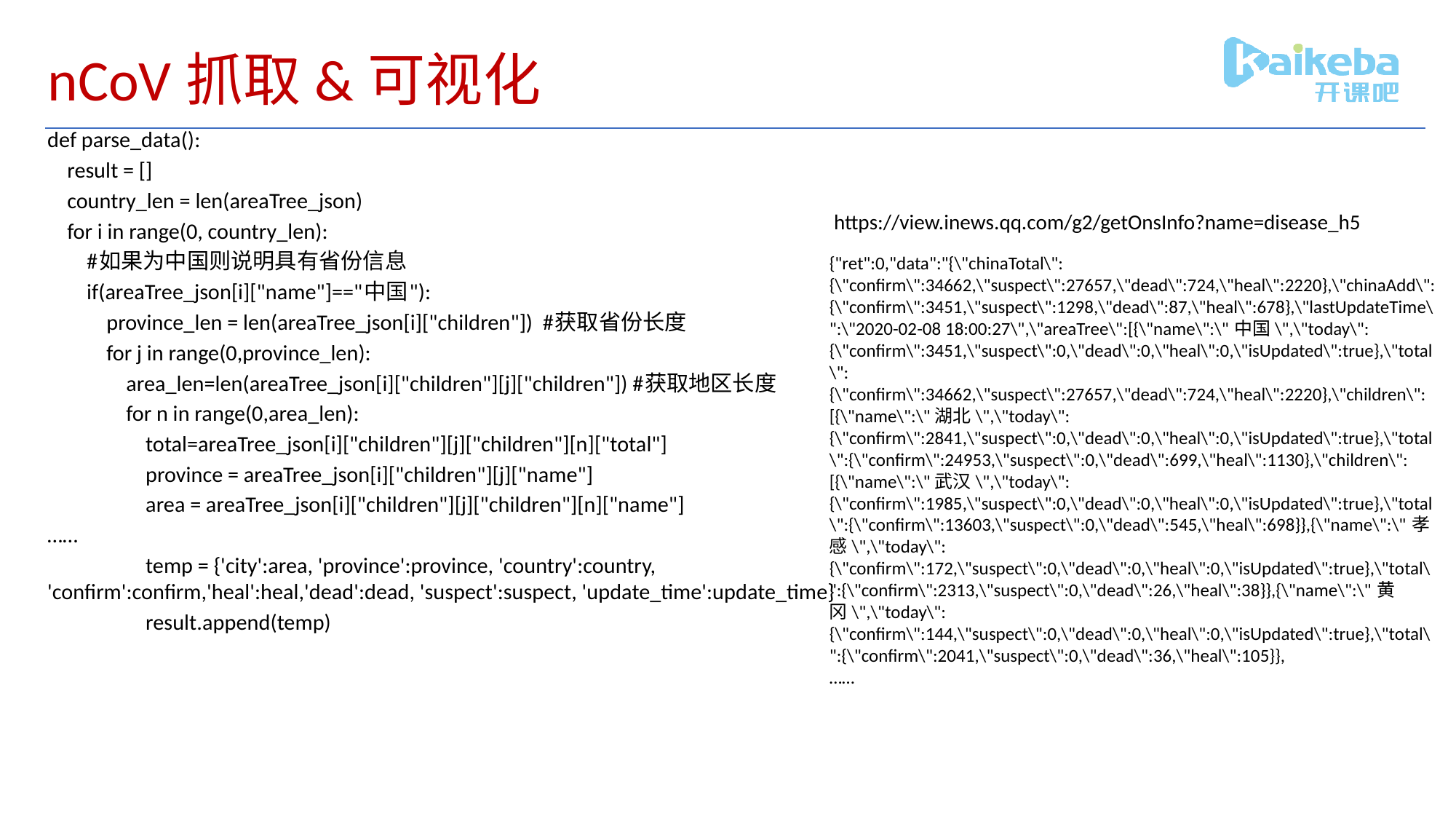

# nCoV抓取&可视化
def parse_data():
    result = []
    country_len = len(areaTree_json)
    for i in range(0, country_len):
        #如果为中国则说明具有省份信息
        if(areaTree_json[i]["name"]=="中国"):
            province_len = len(areaTree_json[i]["children"])  #获取省份长度
            for j in range(0,province_len):
                area_len=len(areaTree_json[i]["children"][j]["children"]) #获取地区长度
                for n in range(0,area_len):
                    total=areaTree_json[i]["children"][j]["children"][n]["total"]
                    province = areaTree_json[i]["children"][j]["name"]
                    area = areaTree_json[i]["children"][j]["children"][n]["name"]
……
                    temp = {'city':area, 'province':province, 'country':country,                    'confirm':confirm,'heal':heal,'dead':dead, 'suspect':suspect, 'update_time':update_time}
                    result.append(temp)
https://view.inews.qq.com/g2/getOnsInfo?name=disease_h5
{"ret":0,"data":"{\"chinaTotal\":{\"confirm\":34662,\"suspect\":27657,\"dead\":724,\"heal\":2220},\"chinaAdd\":{\"confirm\":3451,\"suspect\":1298,\"dead\":87,\"heal\":678},\"lastUpdateTime\":\"2020-02-08 18:00:27\",\"areaTree\":[{\"name\":\"中国\",\"today\":{\"confirm\":3451,\"suspect\":0,\"dead\":0,\"heal\":0,\"isUpdated\":true},\"total\":{\"confirm\":34662,\"suspect\":27657,\"dead\":724,\"heal\":2220},\"children\":[{\"name\":\"湖北\",\"today\":{\"confirm\":2841,\"suspect\":0,\"dead\":0,\"heal\":0,\"isUpdated\":true},\"total\":{\"confirm\":24953,\"suspect\":0,\"dead\":699,\"heal\":1130},\"children\":[{\"name\":\"武汉\",\"today\":{\"confirm\":1985,\"suspect\":0,\"dead\":0,\"heal\":0,\"isUpdated\":true},\"total\":{\"confirm\":13603,\"suspect\":0,\"dead\":545,\"heal\":698}},{\"name\":\"孝感\",\"today\":{\"confirm\":172,\"suspect\":0,\"dead\":0,\"heal\":0,\"isUpdated\":true},\"total\":{\"confirm\":2313,\"suspect\":0,\"dead\":26,\"heal\":38}},{\"name\":\"黄冈\",\"today\":{\"confirm\":144,\"suspect\":0,\"dead\":0,\"heal\":0,\"isUpdated\":true},\"total\":{\"confirm\":2041,\"suspect\":0,\"dead\":36,\"heal\":105}},
……